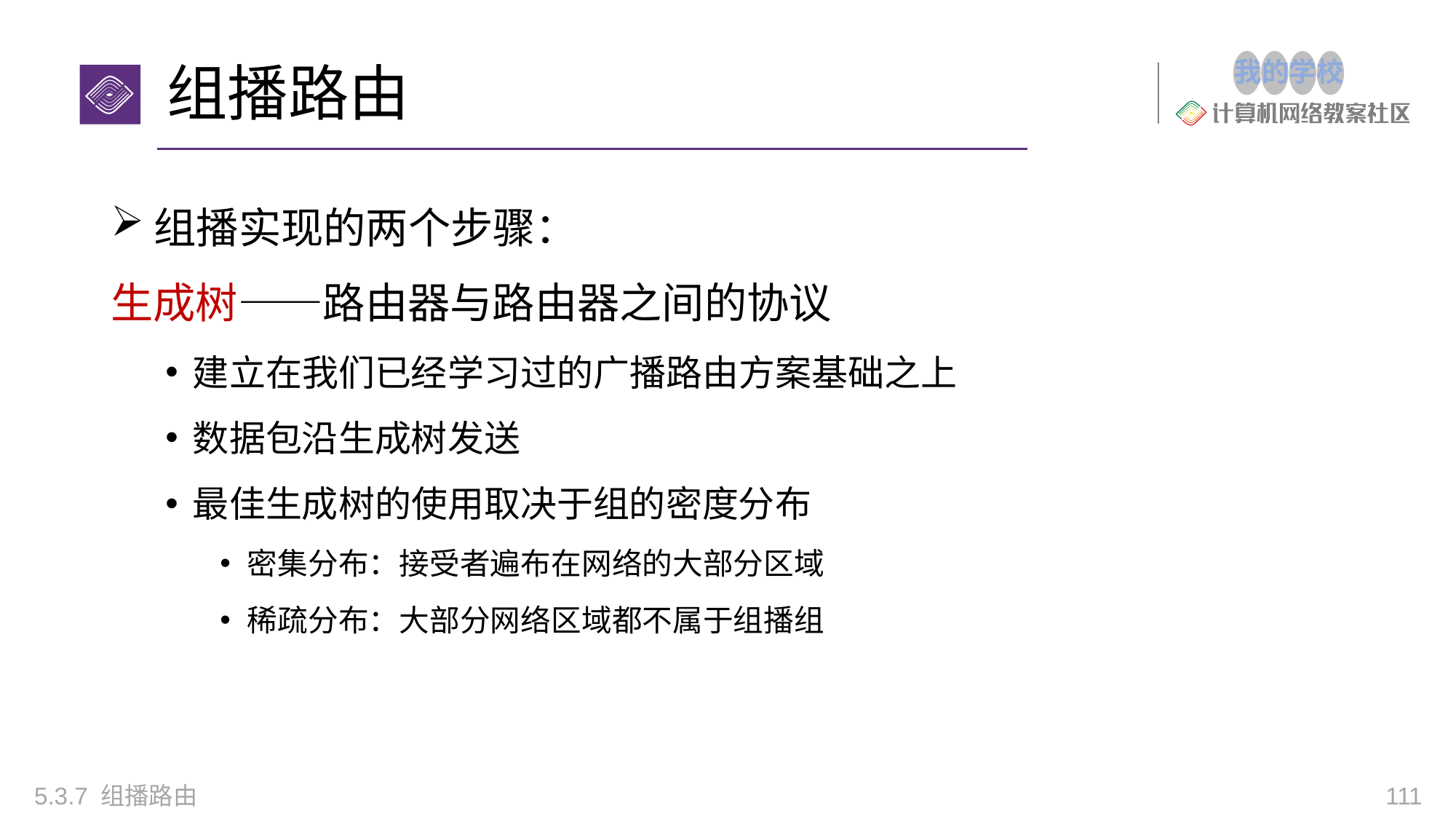

# 组播路由
组播实现的两个步骤：
生成树——路由器与路由器之间的协议
建立在我们已经学习过的广播路由方案基础之上
数据包沿生成树发送
最佳生成树的使用取决于组的密度分布
密集分布：接受者遍布在网络的大部分区域
稀疏分布：大部分网络区域都不属于组播组

5.3.7 组播路由
111